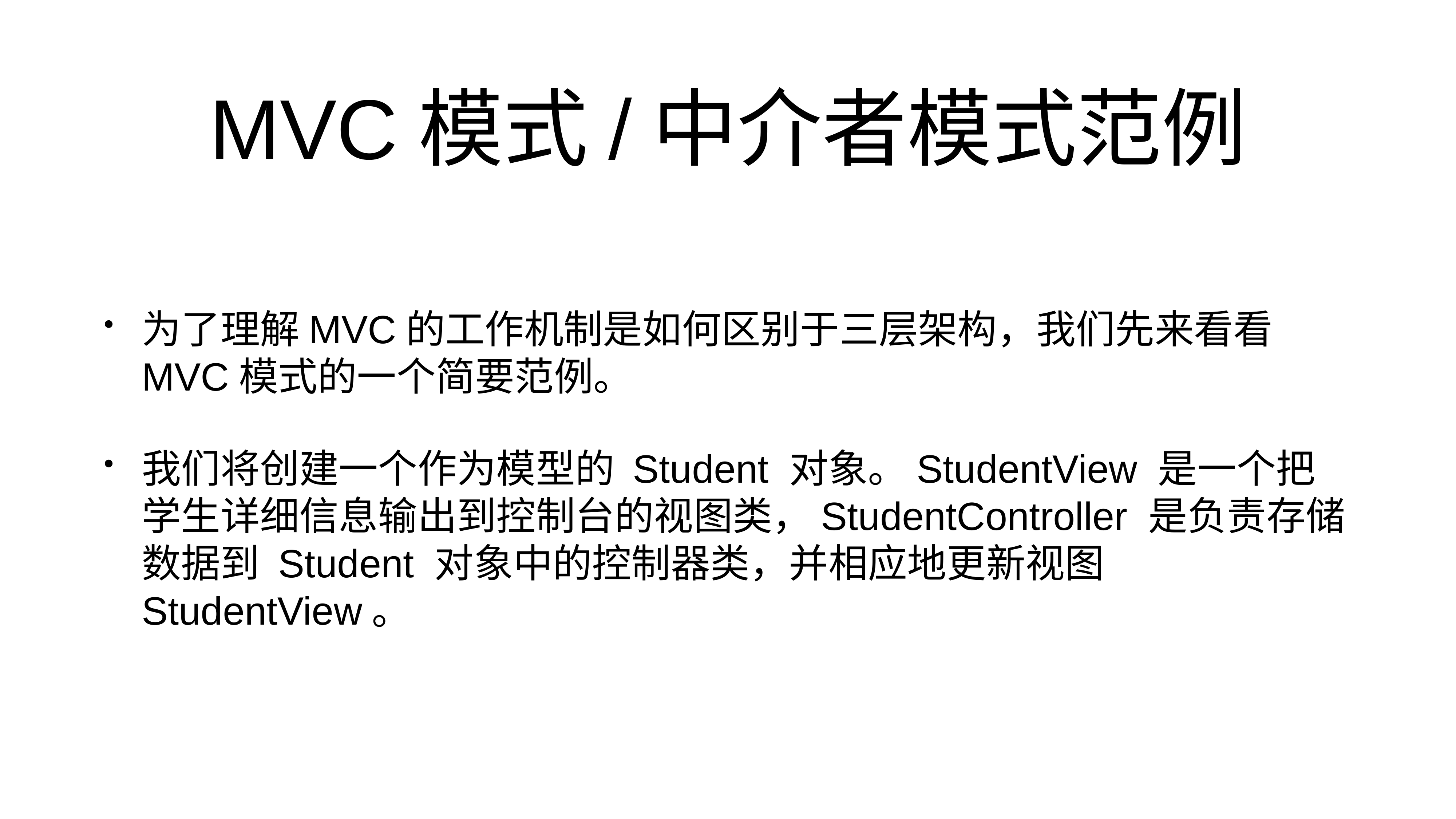

# MVC模式/中介者模式范例
为了理解MVC的工作机制是如何区别于三层架构，我们先来看看MVC模式的一个简要范例。
我们将创建一个作为模型的 Student 对象。StudentView 是一个把学生详细信息输出到控制台的视图类，StudentController 是负责存储数据到 Student 对象中的控制器类，并相应地更新视图 StudentView。